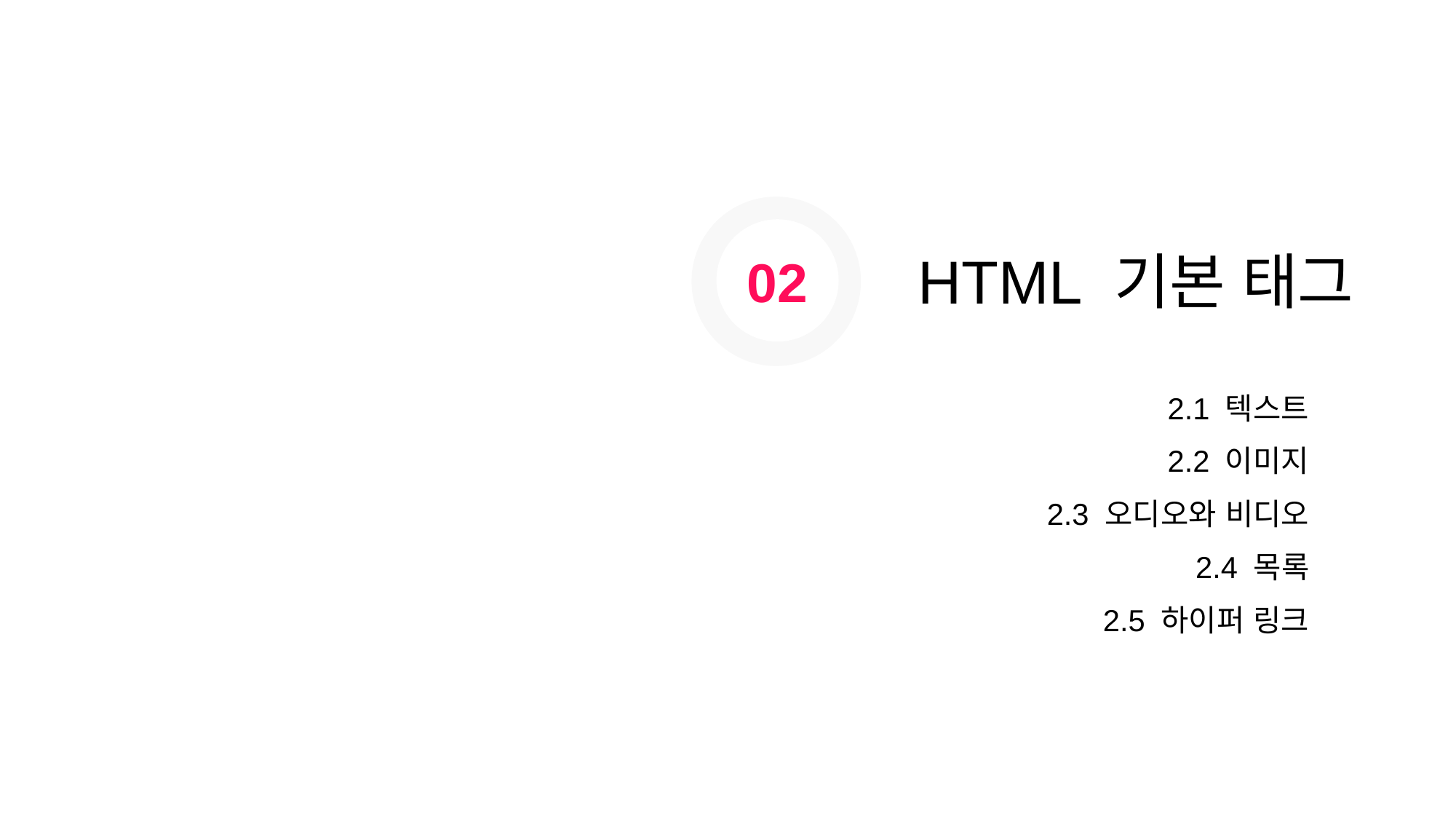

02
HTML 기본 태그
2.1 텍스트
2.2 이미지
2.3 오디오와 비디오
2.4 목록
2.5 하이퍼 링크